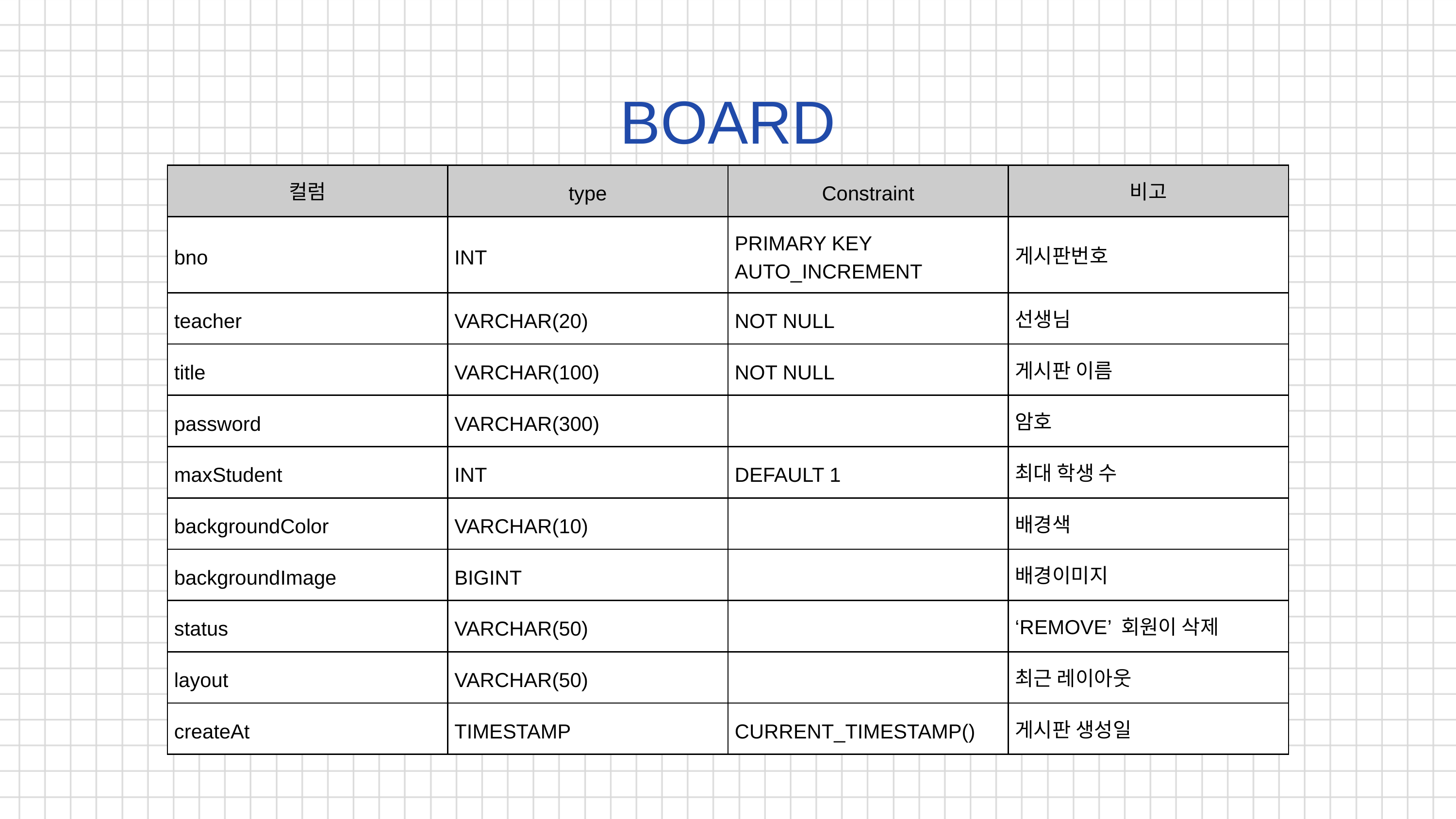

BOARD
| 컬럼 | type | Constraint | 비고 |
| --- | --- | --- | --- |
| bno | INT | PRIMARY KEY AUTO\_INCREMENT | 게시판번호 |
| teacher | VARCHAR(20) | NOT NULL | 선생님 |
| title | VARCHAR(100) | NOT NULL | 게시판 이름 |
| password | VARCHAR(300) |  | 암호 |
| maxStudent | INT | DEFAULT 1 | 최대 학생 수 |
| backgroundColor | VARCHAR(10) |  | 배경색 |
| backgroundImage | BIGINT |  | 배경이미지 |
| status | VARCHAR(50) |  | ‘REMOVE’ 회원이 삭제 |
| layout | VARCHAR(50) |  | 최근 레이아웃 |
| createAt | TIMESTAMP | CURRENT\_TIMESTAMP() | 게시판 생성일 |